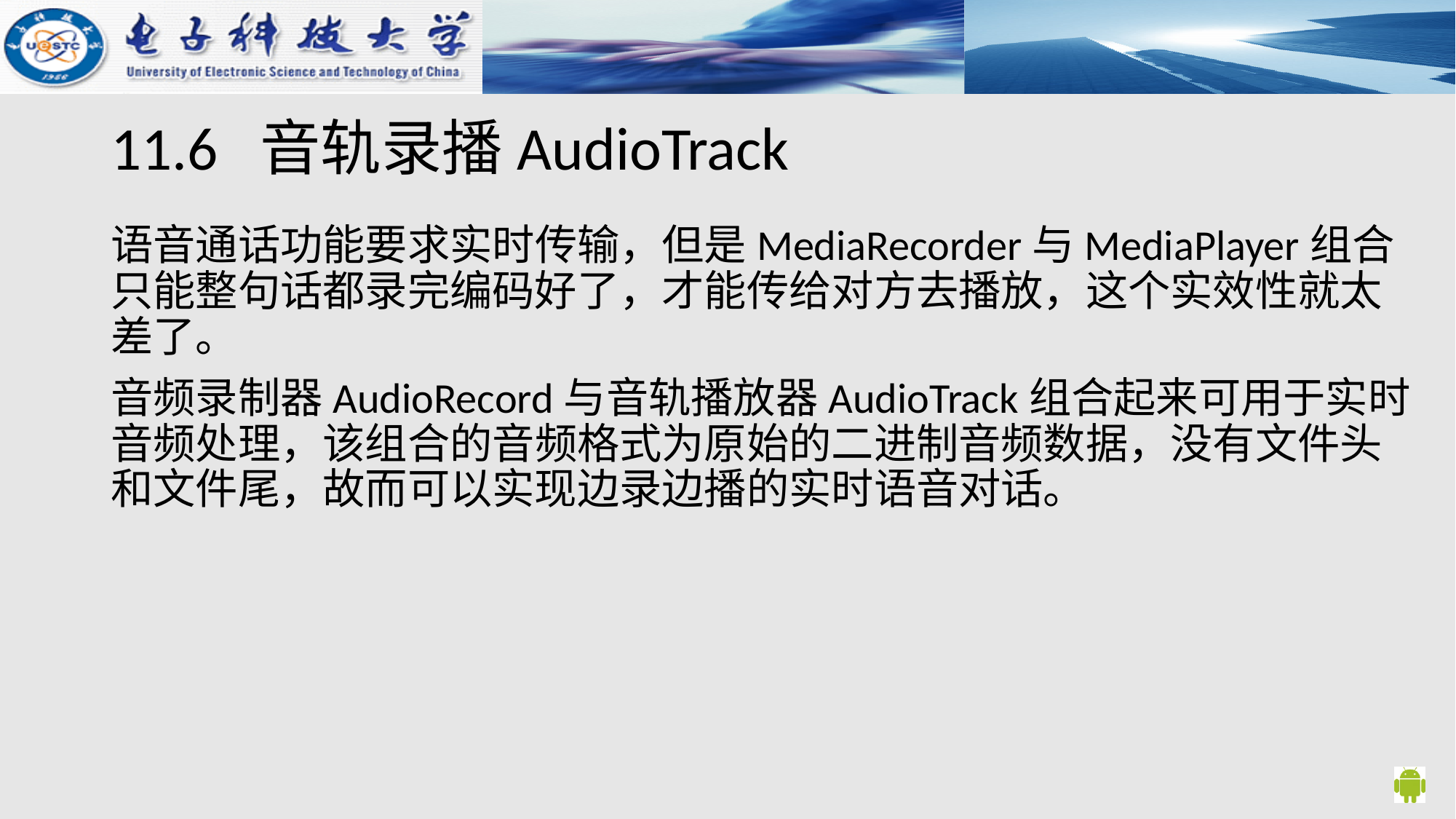

# 11.6  音轨录播AudioTrack
语音通话功能要求实时传输，但是MediaRecorder与MediaPlayer组合只能整句话都录完编码好了，才能传给对方去播放，这个实效性就太差了。
音频录制器AudioRecord与音轨播放器AudioTrack组合起来可用于实时音频处理，该组合的音频格式为原始的二进制音频数据，没有文件头和文件尾，故而可以实现边录边播的实时语音对话。